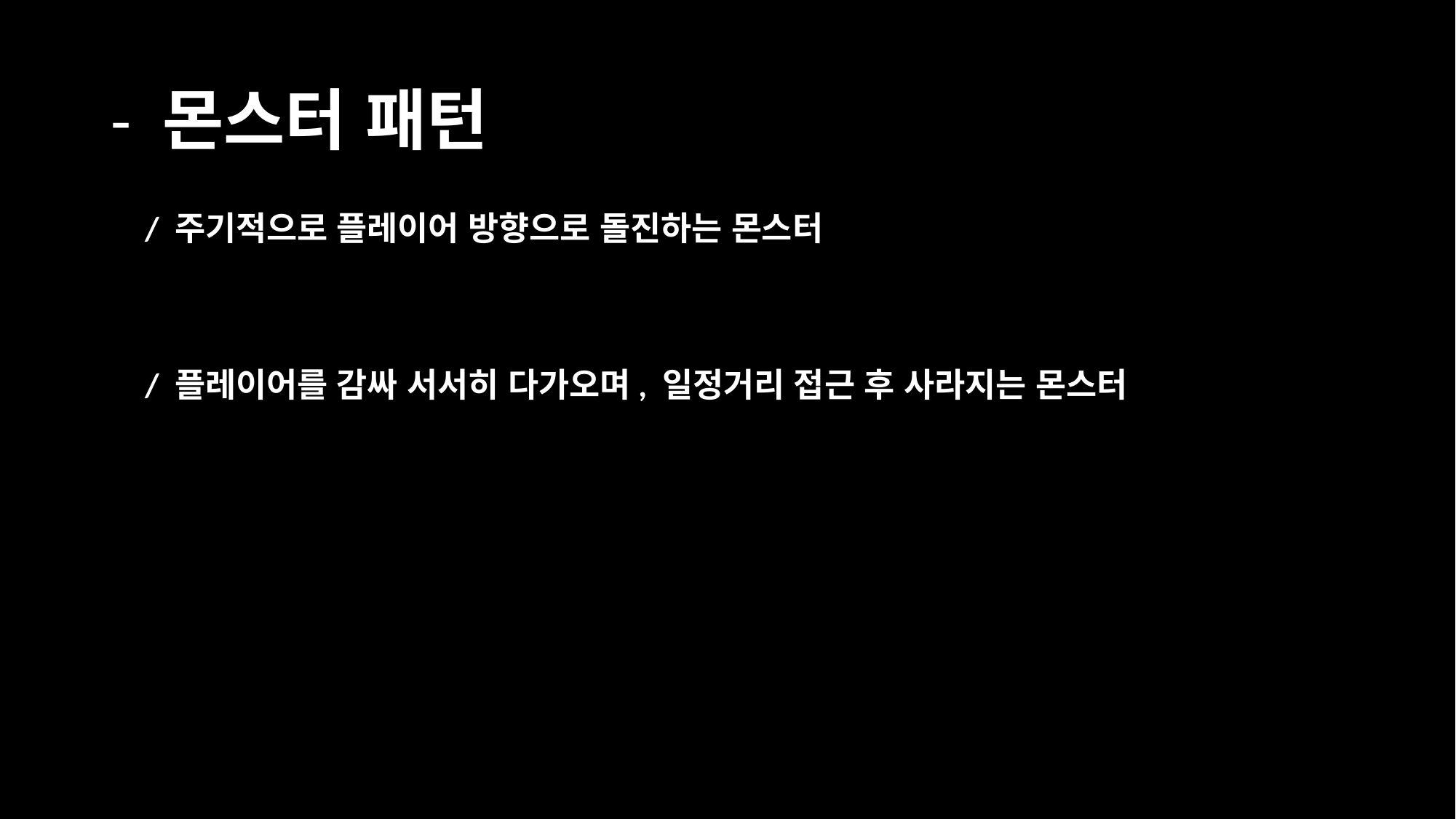

# - 몬스터 패턴
/ 주기적으로 플레이어 방향으로 돌진하는 몬스터
/ 플레이어를 감싸 서서히 다가오며, 일정거리 접근 후 사라지는 몬스터